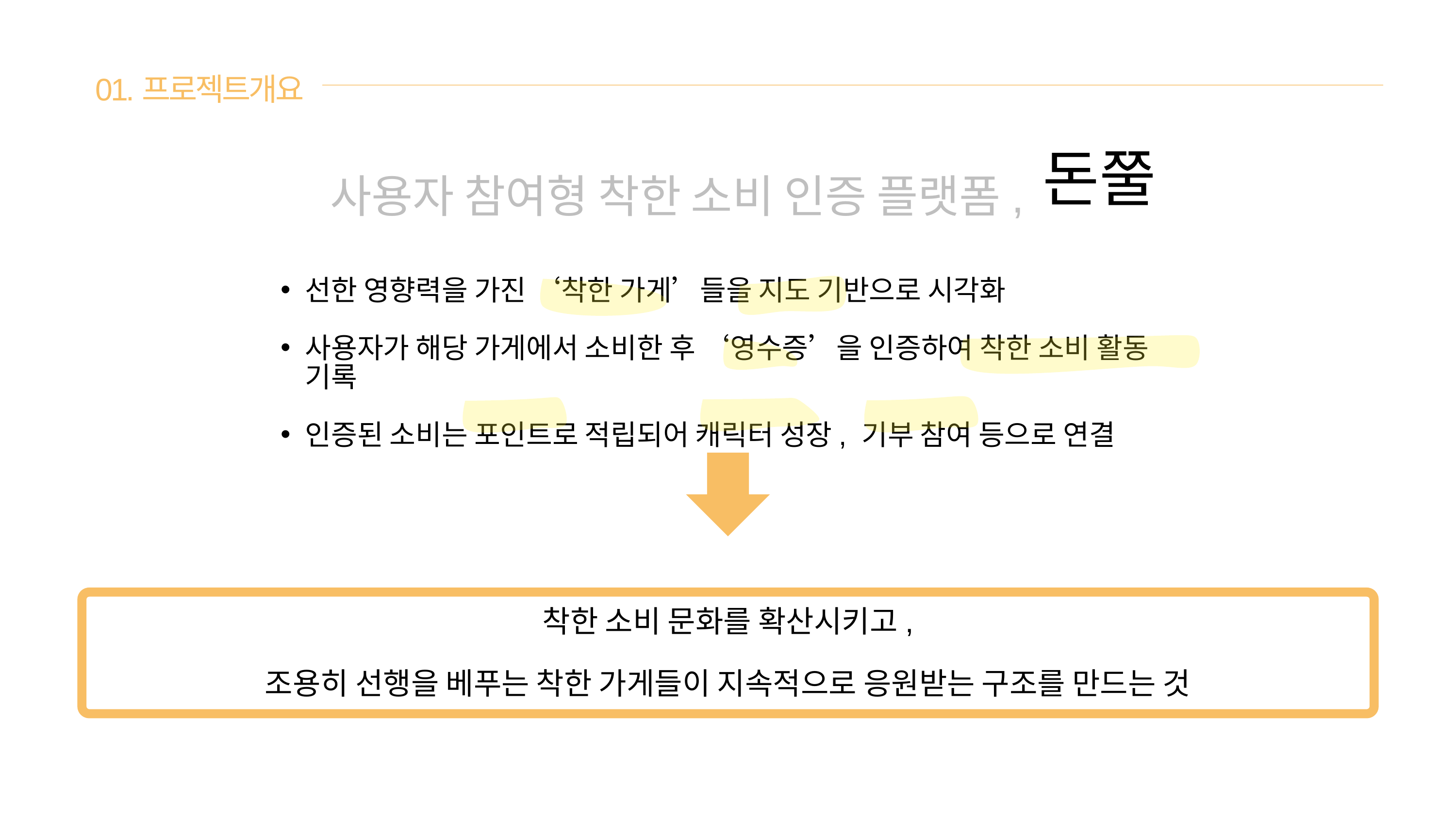

01.프로젝트개요

돈쭐
사용자 참여형 착한 소비 인증 플랫폼,

선한 영향력을 가진 ‘착한 가게’들을 지도 기반으로 시각화

사용자가 해당 가게에서 소비한 후 ‘영수증’을 인증하여 착한 소비 활동 기록

인증된 소비는 포인트로 적립되어 캐릭터 성장, 기부 참여 등으로 연결

착한 소비 문화를 확산시키고,

조용히 선행을 베푸는 착한 가게들이 지속적으로 응원받는 구조를 만드는 것